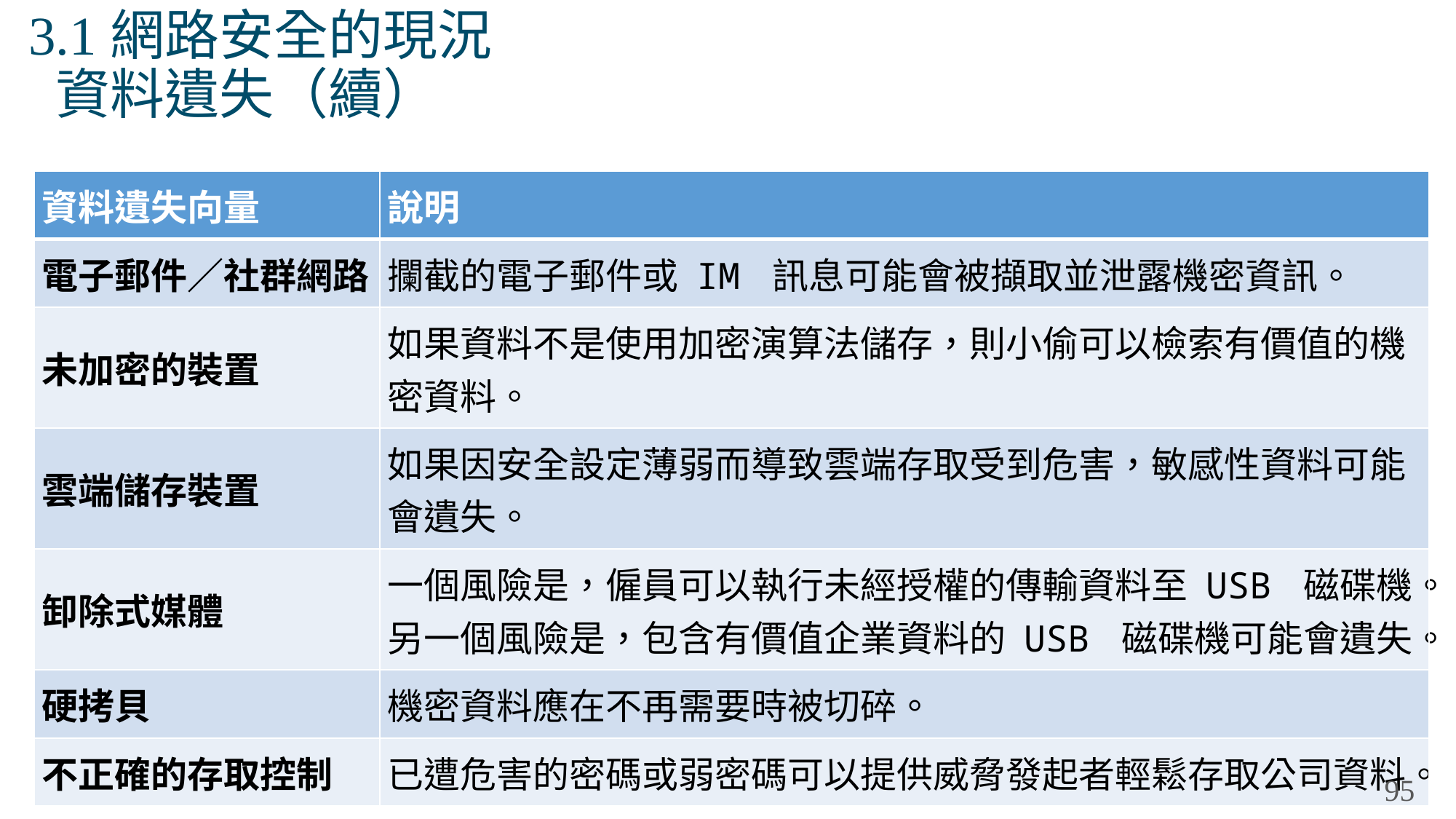

# 3.1網路安全的現況 資料遺失（續）
| 資料遺失向量 | 說明 |
| --- | --- |
| 電子郵件／社群網路 | 攔截的電子郵件或 IM 訊息可能會被擷取並泄露機密資訊。 |
| 未加密的裝置 | 如果資料不是使用加密演算法儲存，則小偷可以檢索有價值的機密資料。 |
| 雲端儲存裝置 | 如果因安全設定薄弱而導致雲端存取受到危害，敏感性資料可能會遺失。 |
| 卸除式媒體 | 一個風險是，僱員可以執行未經授權的傳輸資料至 USB 磁碟機。另一個風險是，包含有價值企業資料的 USB 磁碟機可能會遺失。 |
| 硬拷貝 | 機密資料應在不再需要時被切碎。 |
| 不正確的存取控制 | 已遭危害的密碼或弱密碼可以提供威脅發起者輕鬆存取公司資料。 |
95